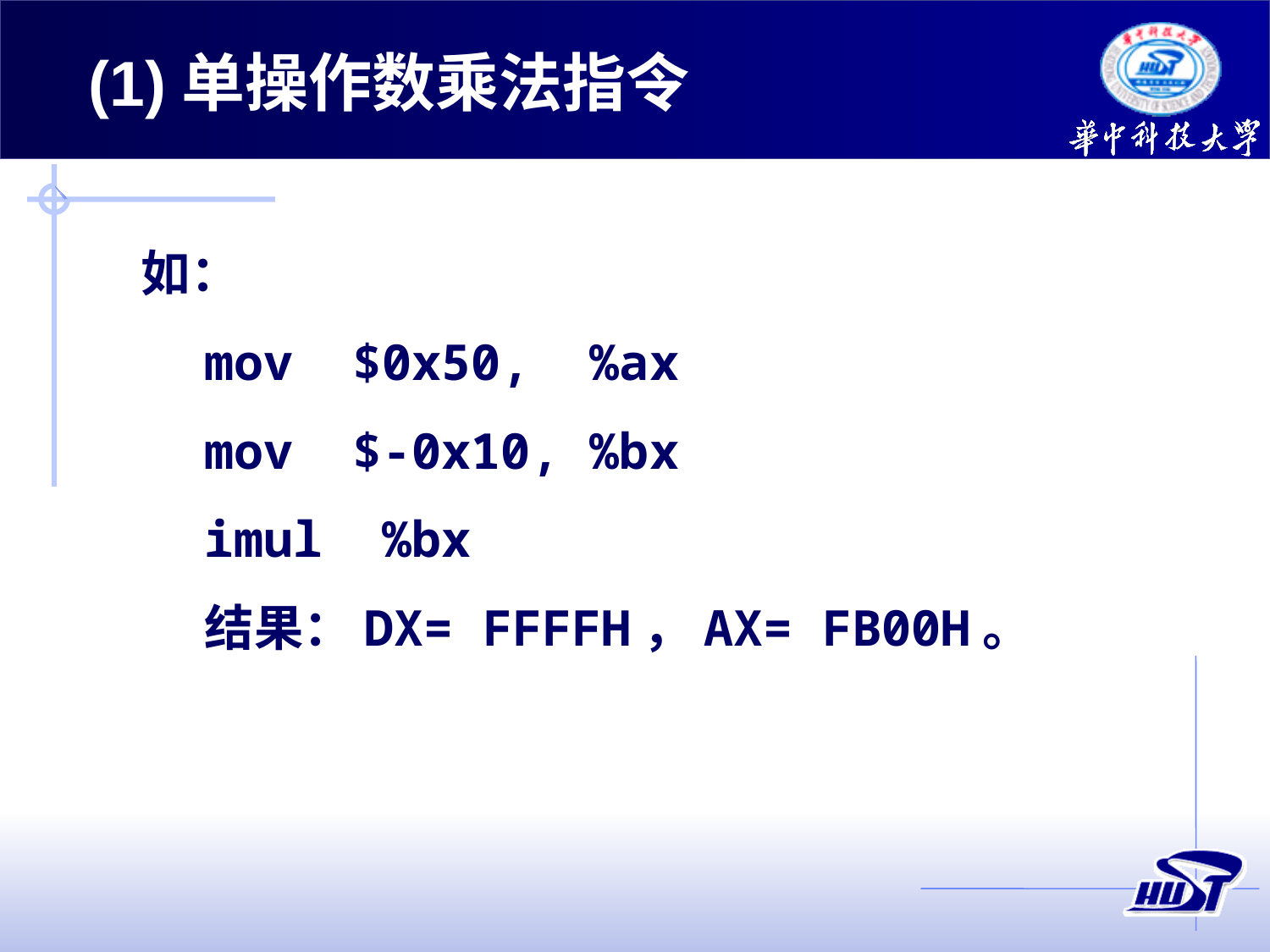

(1)单操作数乘法指令
如：
mov  $0x50,  %ax
mov  $-0x10, %bx
imul  %bx
结果：DX= FFFFH，AX= FB00H。